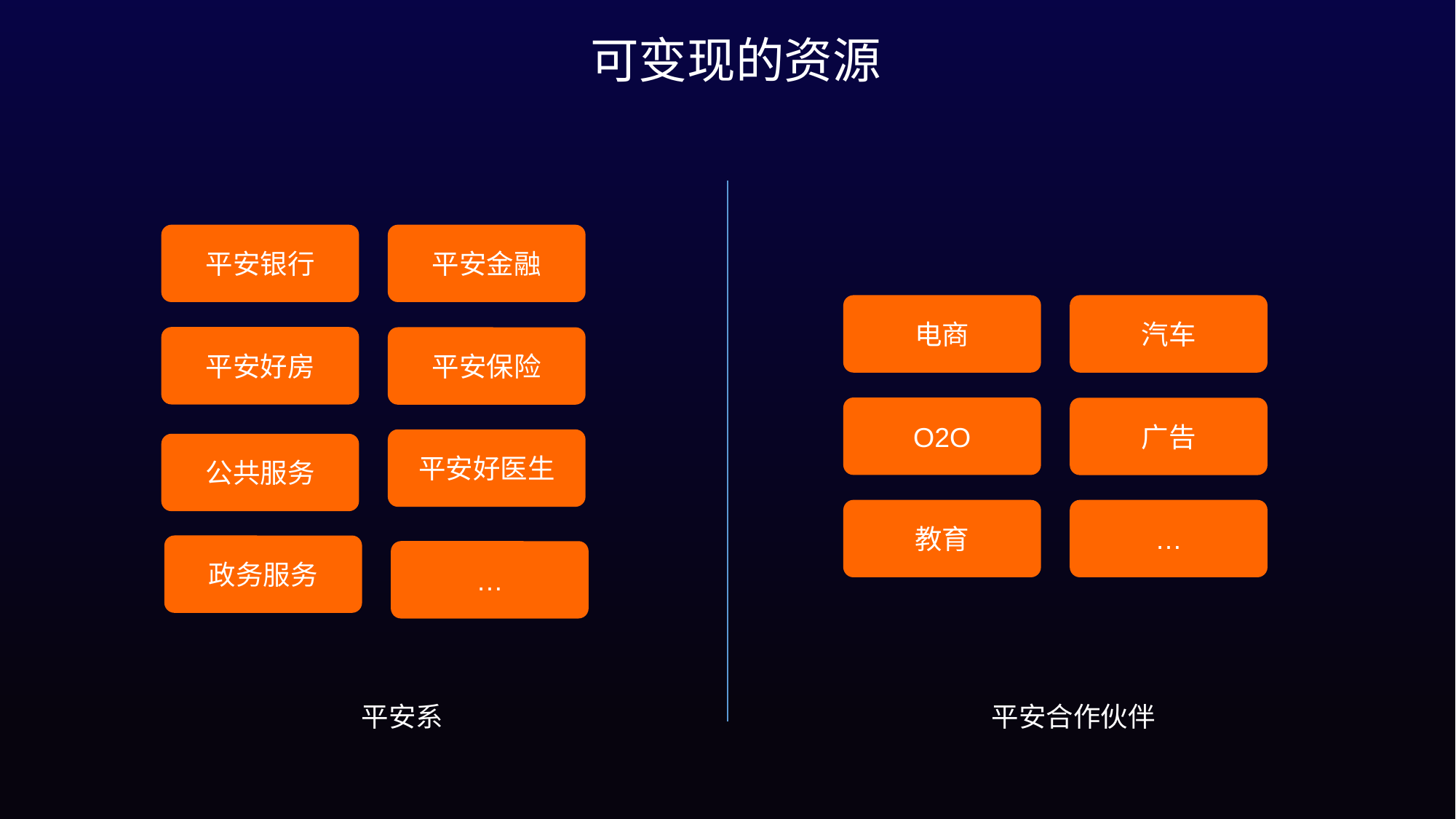

可变现的资源
平安银行
平安金融
电商
汽车
平安好房
平安保险
O2O
广告
平安好医生
公共服务
教育
…
政务服务
…
平安系
平安合作伙伴